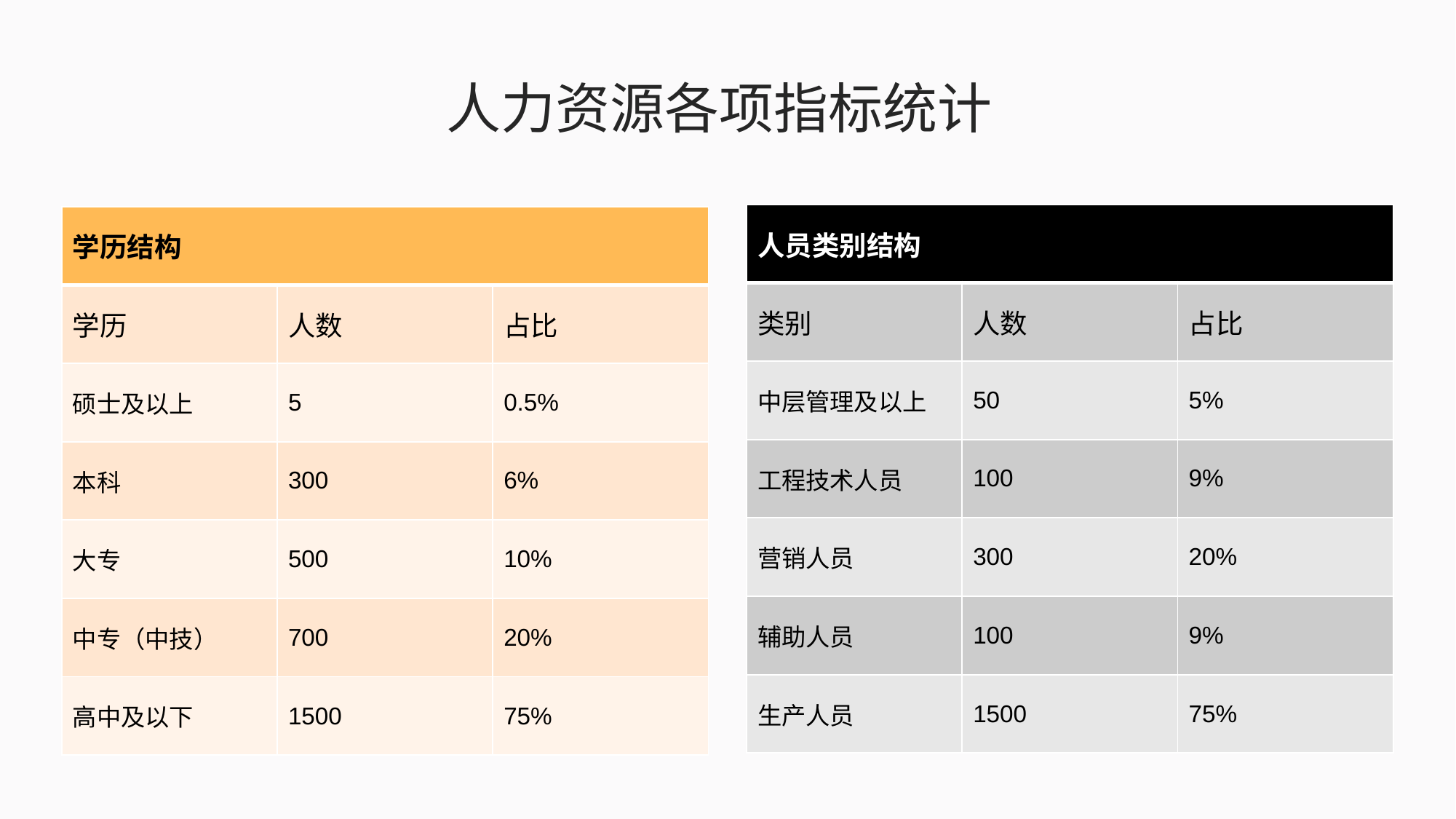

人力资源各项指标统计
| 人员类别结构 |  |  |
| --- | --- | --- |
| 类别 | 人数 | 占比 |
| 中层管理及以上 | 50 | 5% |
| 工程技术人员 | 100 | 9% |
| 营销人员 | 300 | 20% |
| 辅助人员 | 100 | 9% |
| 生产人员 | 1500 | 75% |
| 学历结构 |  |  |
| --- | --- | --- |
| 学历 | 人数 | 占比 |
| 硕士及以上 | 5 | 0.5% |
| 本科 | 300 | 6% |
| 大专 | 500 | 10% |
| 中专（中技） | 700 | 20% |
| 高中及以下 | 1500 | 75% |